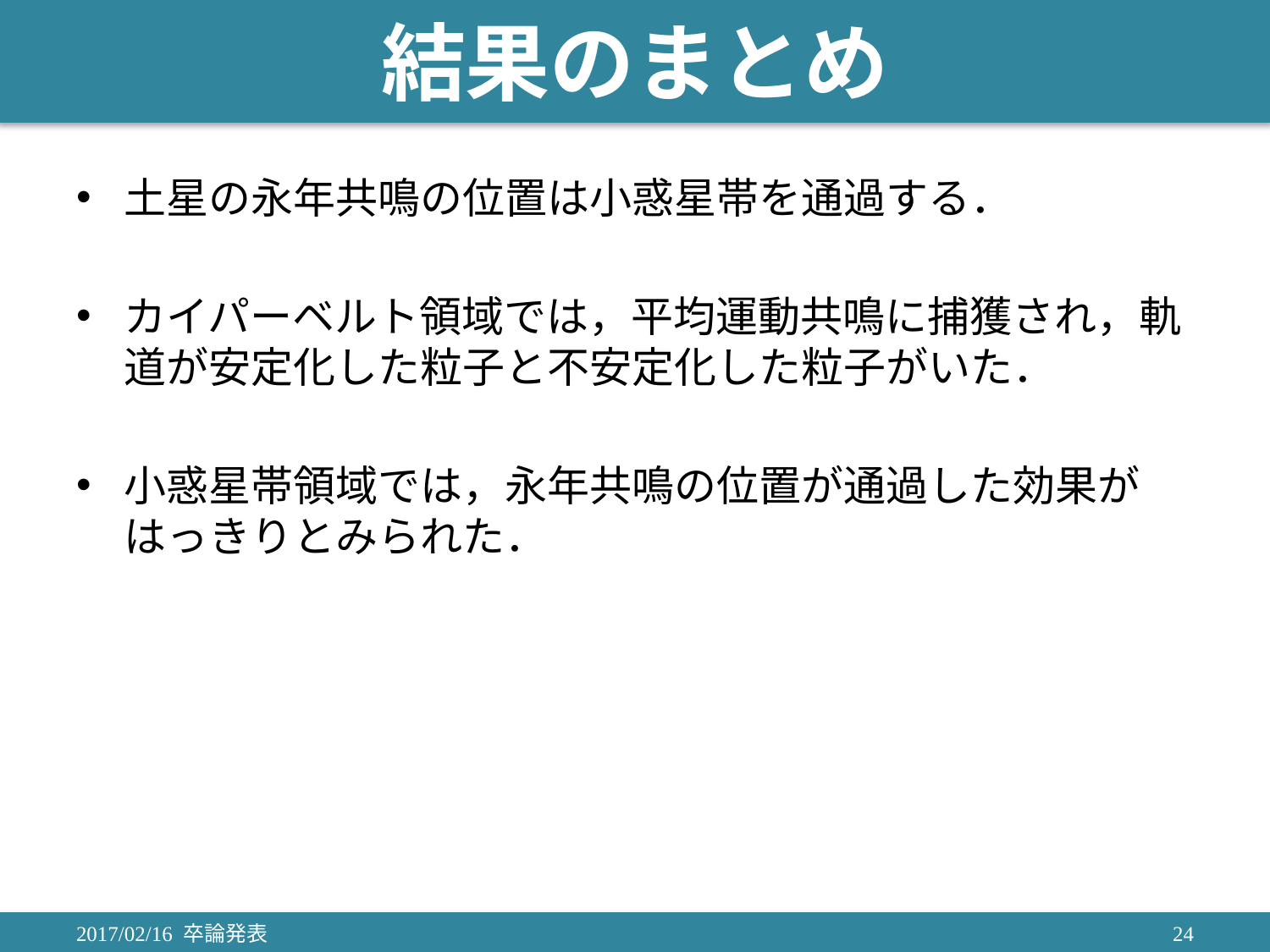

# 結果のまとめ
土星の永年共鳴の位置は小惑星帯を通過する．

カイパーベルト領域では，平均運動共鳴に捕獲され，軌道が安定化した粒子と不安定化した粒子がいた．

小惑星帯領域では，永年共鳴の位置が通過した効果がはっきりとみられた．
2017/02/16 卒論発表
24